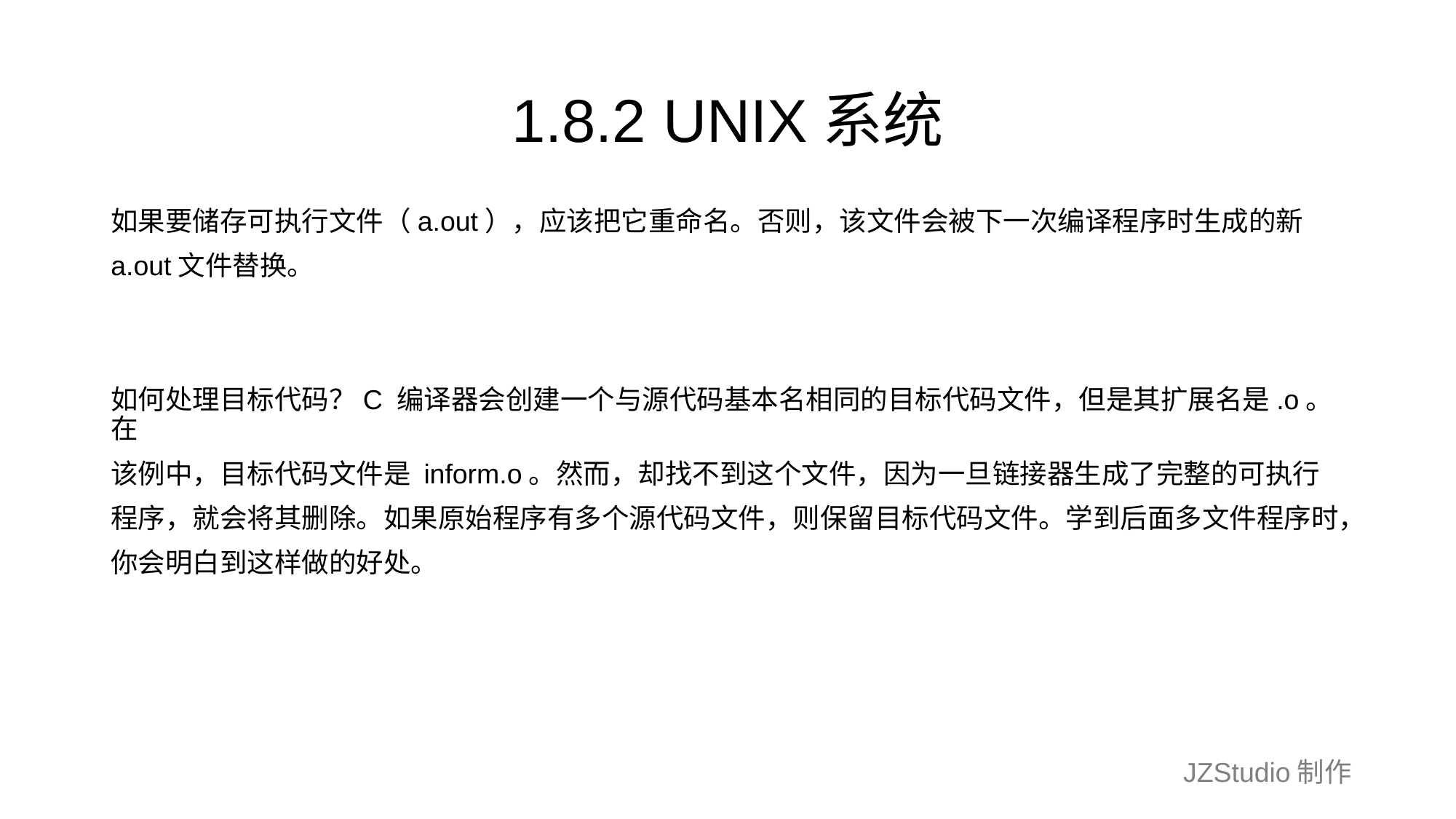

# 1.8.2 UNIX系统
如果要储存可执行文件（a.out），应该把它重命名。否则，该文件会被下一次编译程序时生成的新
a.out文件替换。

如何处理目标代码？C 编译器会创建一个与源代码基本名相同的目标代码文件，但是其扩展名是.o。在
该例中，目标代码文件是 inform.o。然而，却找不到这个文件，因为一旦链接器生成了完整的可执行
程序，就会将其删除。如果原始程序有多个源代码文件，则保留目标代码文件。学到后面多文件程序时，
你会明白到这样做的好处。